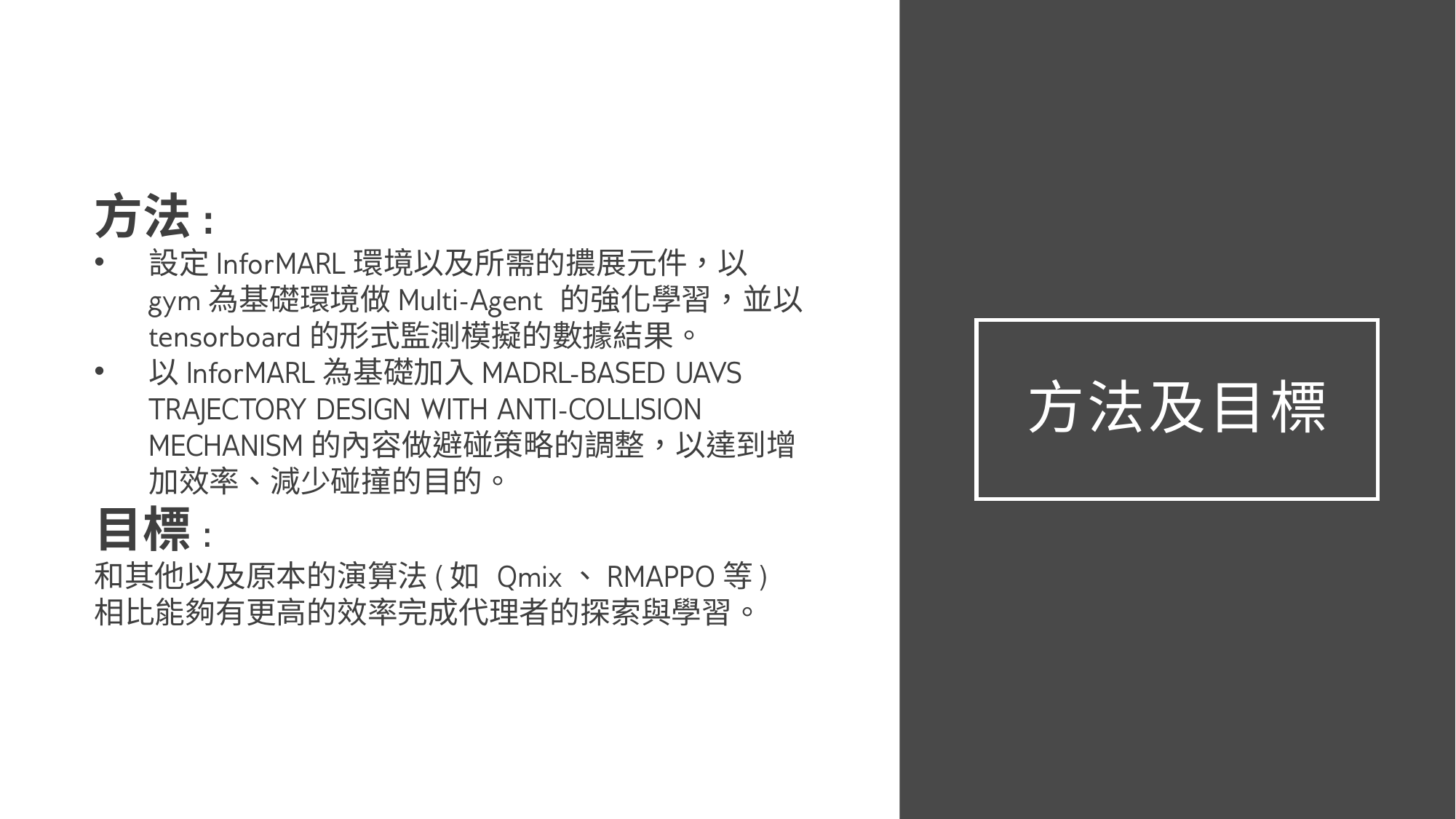

方法:
設定InforMARL環境以及所需的擃展元件，以gym為基礎環境做Multi-Agent 的強化學習，並以tensorboard的形式監測模擬的數據結果。
以InforMARL為基礎加入MADRL-BASED UAVS TRAJECTORY DESIGN WITH ANTI-COLLISION MECHANISM的內容做避碰策略的調整，以達到增加效率、減少碰撞的目的。
目標:
和其他以及原本的演算法(如 Qmix、RMAPPO等)相比能夠有更高的效率完成代理者的探索與學習。
# 方法及目標